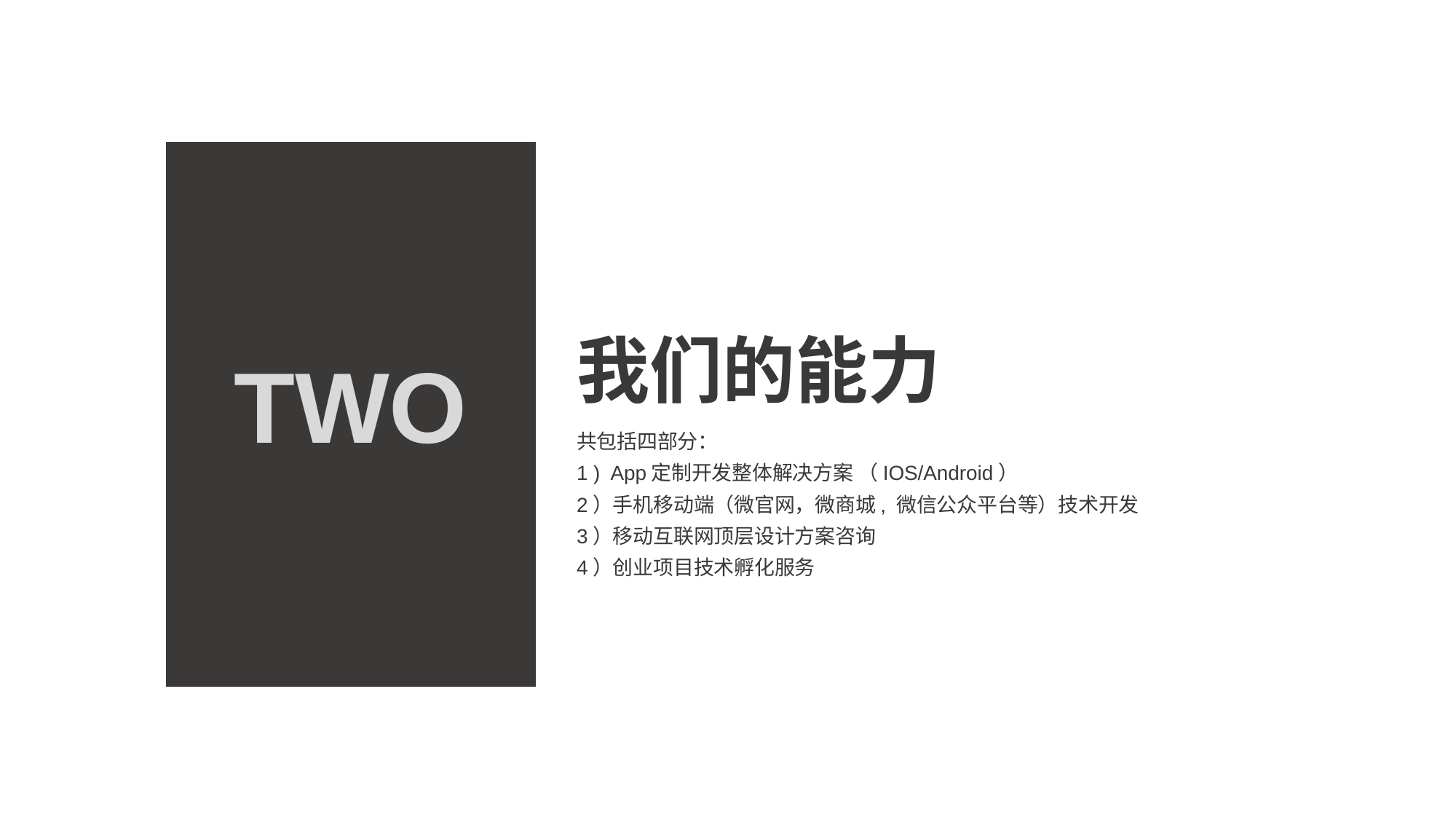

TWO
我们的能力
共包括四部分：
1 )  App定制开发整体解决方案 （IOS/Android）
2）手机移动端（微官网，微商城, 微信公众平台等）技术开发
3）移动互联网顶层设计方案咨询
4）创业项目技术孵化服务